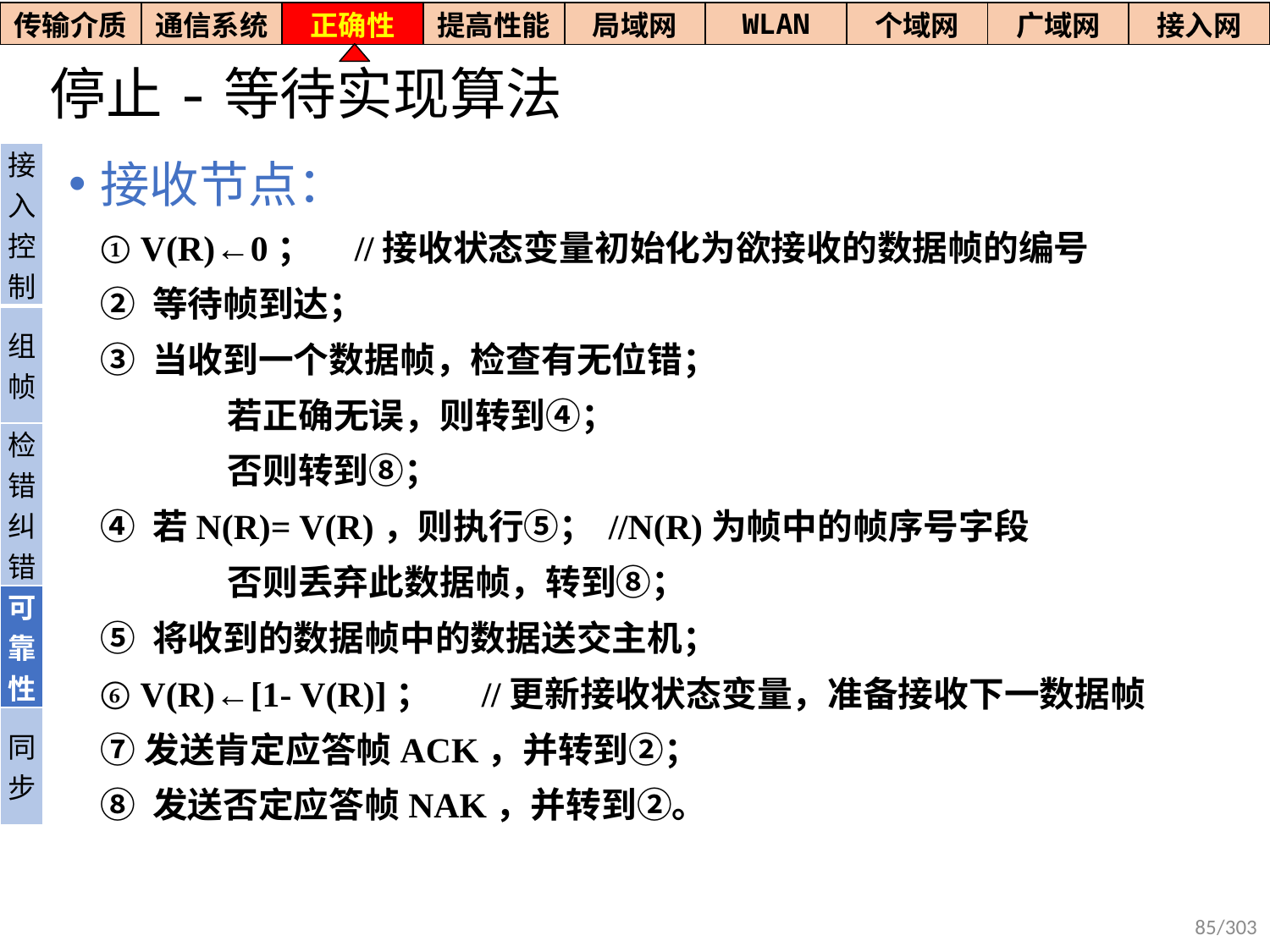

| 传输介质 | 通信系统 | 正确性 | 提高性能 | 局域网 | WLAN | 个域网 | 广域网 | 接入网 |
| --- | --- | --- | --- | --- | --- | --- | --- | --- |

# 停止-等待实现算法
| 接入控制 |
| --- |
| 组帧 |
| 检错纠错 |
| 可靠性 |
| 同步 |
接收节点：
① V(R)←0；	//接收状态变量初始化为欲接收的数据帧的编号
② 等待帧到达；
③ 当收到一个数据帧，检查有无位错；
	若正确无误，则转到④；
	否则转到⑧；
④ 若N(R)= V(R)，则执行⑤；	//N(R)为帧中的帧序号字段
	否则丢弃此数据帧，转到⑧；
⑤ 将收到的数据帧中的数据送交主机；
⑥ V(R)←[1- V(R)]；	//更新接收状态变量，准备接收下一数据帧
⑦发送肯定应答帧ACK，并转到②；
⑧ 发送否定应答帧NAK，并转到②。

85/303